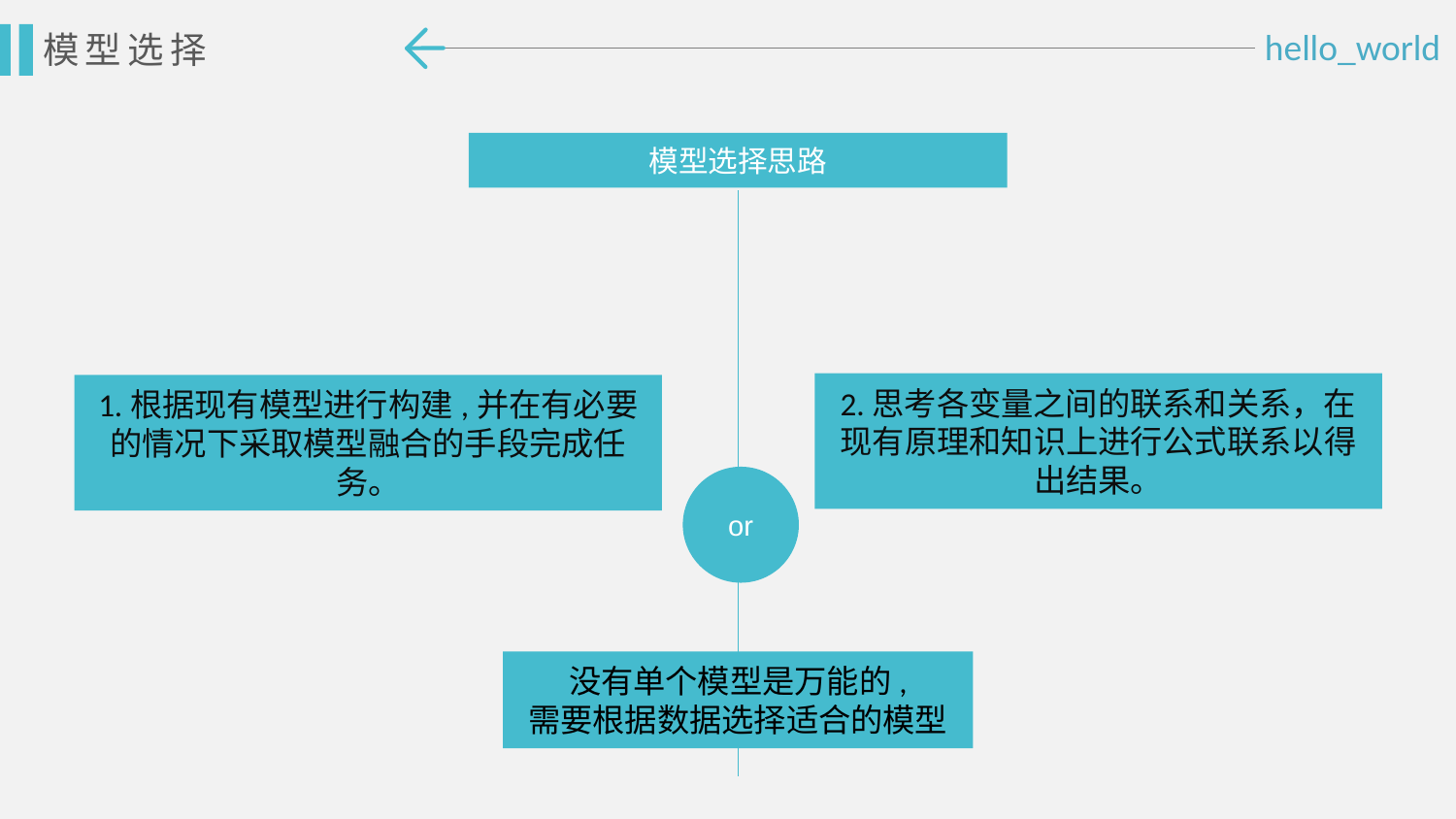

模型选择
模型选择思路
2.思考各变量之间的联系和关系，在现有原理和知识上进行公式联系以得出结果。
1.根据现有模型进行构建,并在有必要的情况下采取模型融合的手段完成任务。
or
没有单个模型是万能的,
需要根据数据选择适合的模型